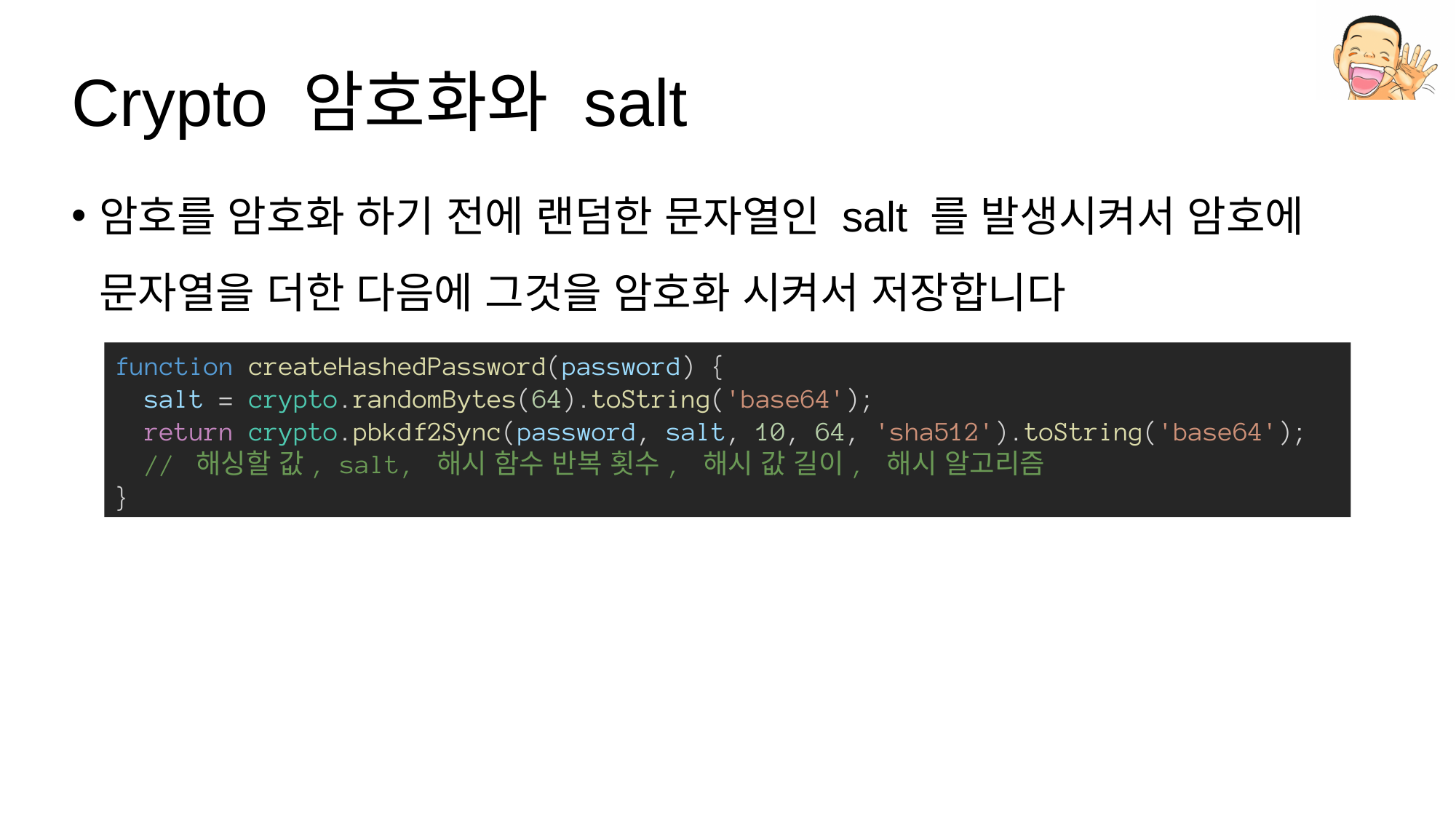

# Crypto 암호화와 salt
암호를 암호화 하기 전에 랜덤한 문자열인 salt 를 발생시켜서 암호에 문자열을 더한 다음에 그것을 암호화 시켜서 저장합니다
function createHashedPassword(password) {
  salt = crypto.randomBytes(64).toString('base64');
  return crypto.pbkdf2Sync(password, salt, 10, 64, 'sha512').toString('base64');
  // 해싱할 값, salt, 해시 함수 반복 횟수, 해시 값 길이, 해시 알고리즘
}